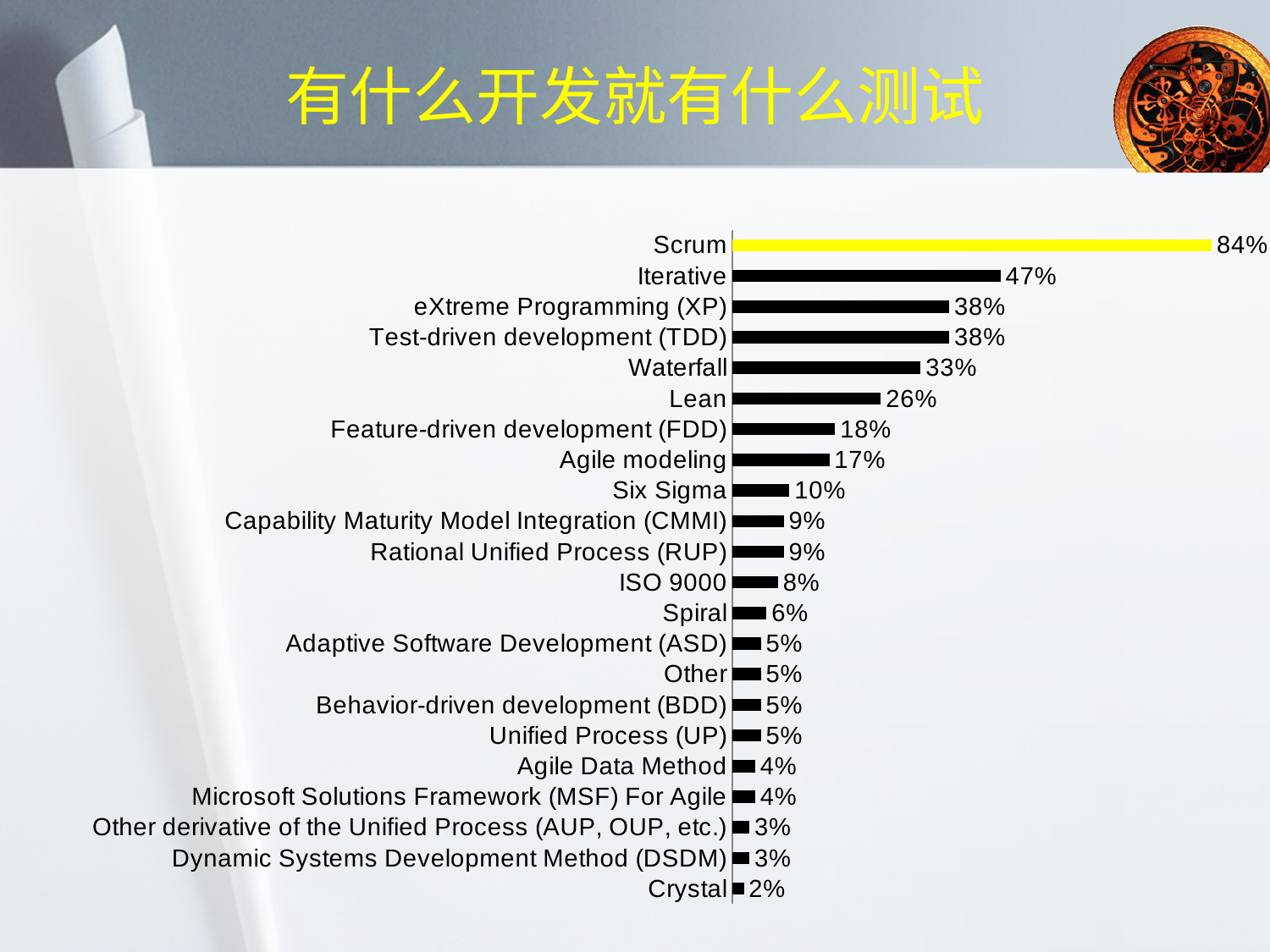

有什么开发就有什么测试

### Chart

| Category | “Check all techniques or methodologies that you currently use, wholly or partially.” |
|---|---|
| Scrum | 0.8400000000000012 |
| Iterative | 0.4700000000000001 |
| eXtreme Programming (XP) | 0.3800000000000021 |
| Test-driven development (TDD) | 0.3800000000000021 |
| Waterfall | 0.3300000000000021 |
| Lean | 0.26 |
| Feature-driven development (FDD) | 0.18000000000000005 |
| Agile modeling | 0.17 |
| Six Sigma | 0.1 |
| Capability Maturity Model Integration (CMMI) | 0.09000000000000004 |
| Rational Unified Process (RUP) | 0.09000000000000004 |
| ISO 9000 | 0.08000000000000022 |
| Spiral | 0.06000000000000023 |
| Adaptive Software Development (ASD) | 0.050000000000000114 |
| Other | 0.050000000000000114 |
| Behavior-driven development (BDD) | 0.050000000000000114 |
| Unified Process (UP) | 0.050000000000000114 |
| Agile Data Method | 0.04000000000000011 |
| Microsoft Solutions Framework (MSF) For Agile | 0.04000000000000011 |
| Other derivative of the Unified Process (AUP, OUP, etc.) | 0.030000000000000113 |
| Dynamic Systems Development Method (DSDM) | 0.030000000000000113 |
| Crystal | 0.020000000000000007 |